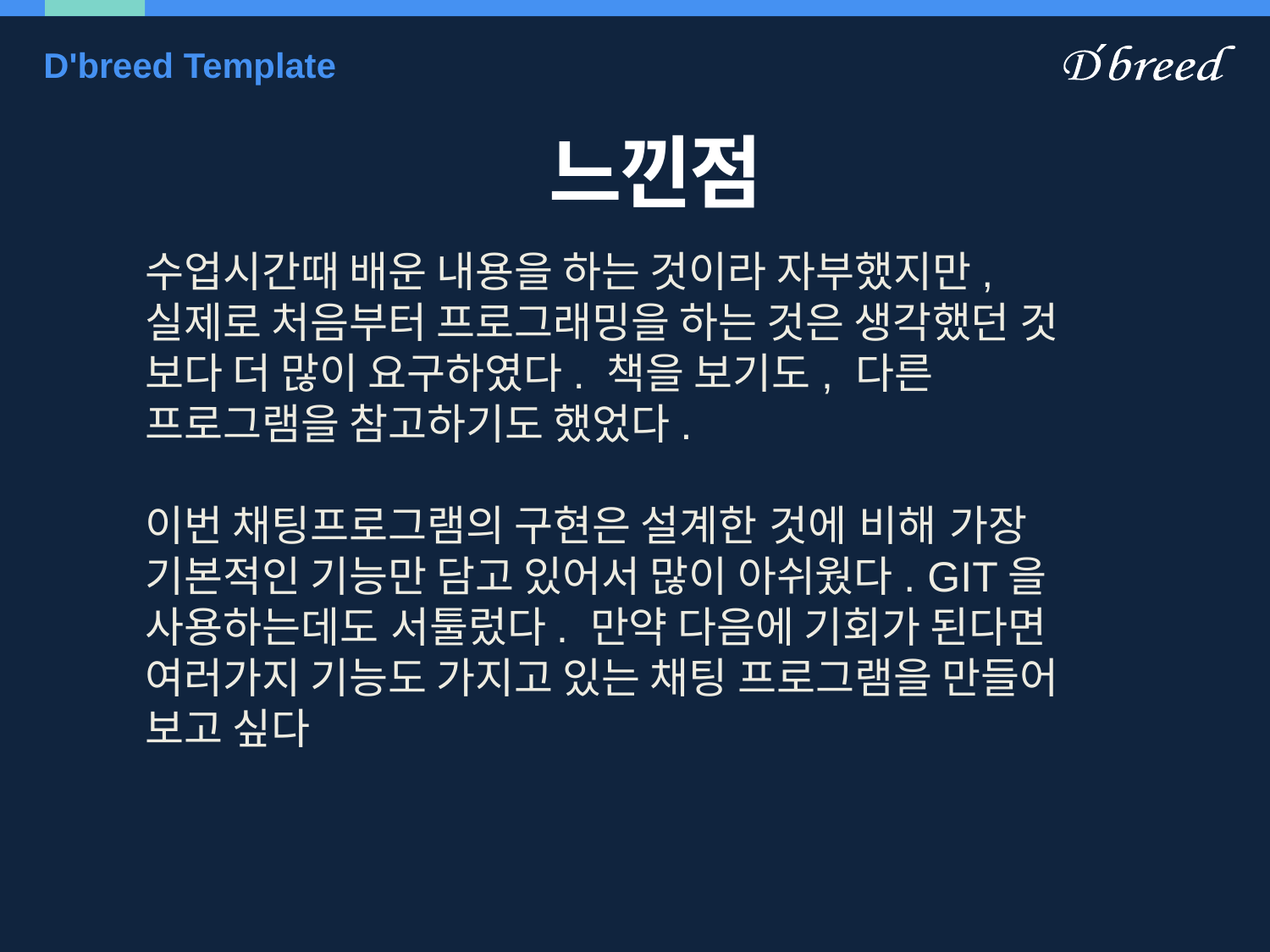

# D'breed Template
 느낀점
수업시간때 배운 내용을 하는 것이라 자부했지만, 실제로 처음부터 프로그래밍을 하는 것은 생각했던 것 보다 더 많이 요구하였다. 책을 보기도, 다른 프로그램을 참고하기도 했었다.

이번 채팅프로그램의 구현은 설계한 것에 비해 가장 기본적인 기능만 담고 있어서 많이 아쉬웠다. GIT을 사용하는데도 서툴렀다. 만약 다음에 기회가 된다면 여러가지 기능도 가지고 있는 채팅 프로그램을 만들어 보고 싶다